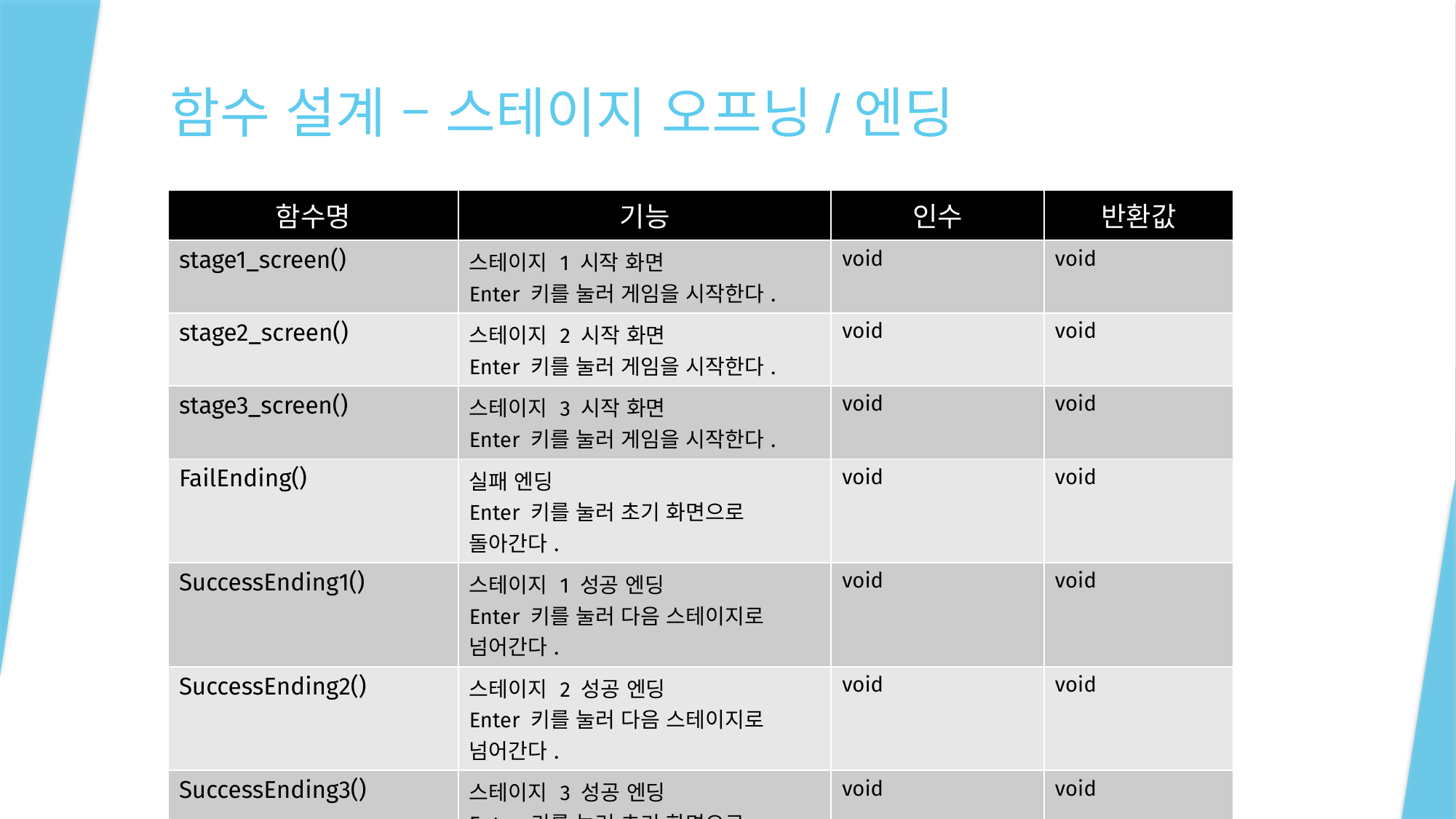

# 함수 설계 – 스테이지 오프닝/엔딩
| 함수명 | 기능 | 인수 | 반환값 |
| --- | --- | --- | --- |
| stage1\_screen() | 스테이지 1 시작 화면 Enter 키를 눌러 게임을 시작한다. | void | void |
| stage2\_screen() | 스테이지 2 시작 화면 Enter 키를 눌러 게임을 시작한다. | void | void |
| stage3\_screen() | 스테이지 3 시작 화면 Enter 키를 눌러 게임을 시작한다. | void | void |
| FailEnding() | 실패 엔딩 Enter 키를 눌러 초기 화면으로 돌아간다. | void | void |
| SuccessEnding1() | 스테이지 1 성공 엔딩 Enter 키를 눌러 다음 스테이지로 넘어간다. | void | void |
| SuccessEnding2() | 스테이지 2 성공 엔딩 Enter 키를 눌러 다음 스테이지로 넘어간다. | void | void |
| SuccessEnding3() | 스테이지 3 성공 엔딩 Enter 키를 눌러 초기 화면으로 돌아간다. | void | void |